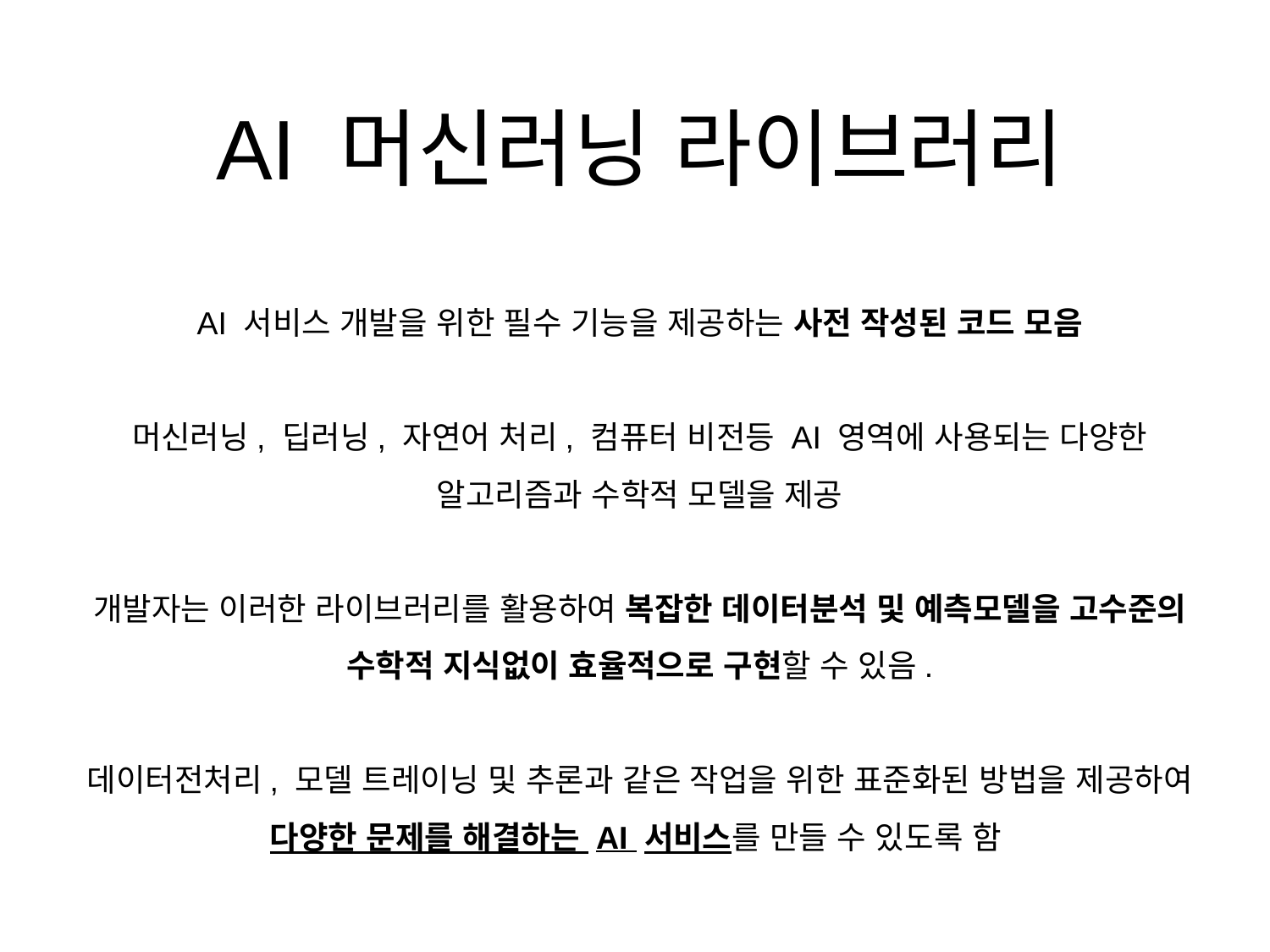

AI 머신러닝 라이브러리
AI 서비스 개발을 위한 필수 기능을 제공하는 사전 작성된 코드 모음

머신러닝, 딥러닝, 자연어 처리, 컴퓨터 비전등 AI 영역에 사용되는 다양한 알고리즘과 수학적 모델을 제공

개발자는 이러한 라이브러리를 활용하여 복잡한 데이터분석 및 예측모델을 고수준의 수학적 지식없이 효율적으로 구현할 수 있음.

데이터전처리, 모델 트레이닝 및 추론과 같은 작업을 위한 표준화된 방법을 제공하여 다양한 문제를 해결하는 AI 서비스를 만들 수 있도록 함